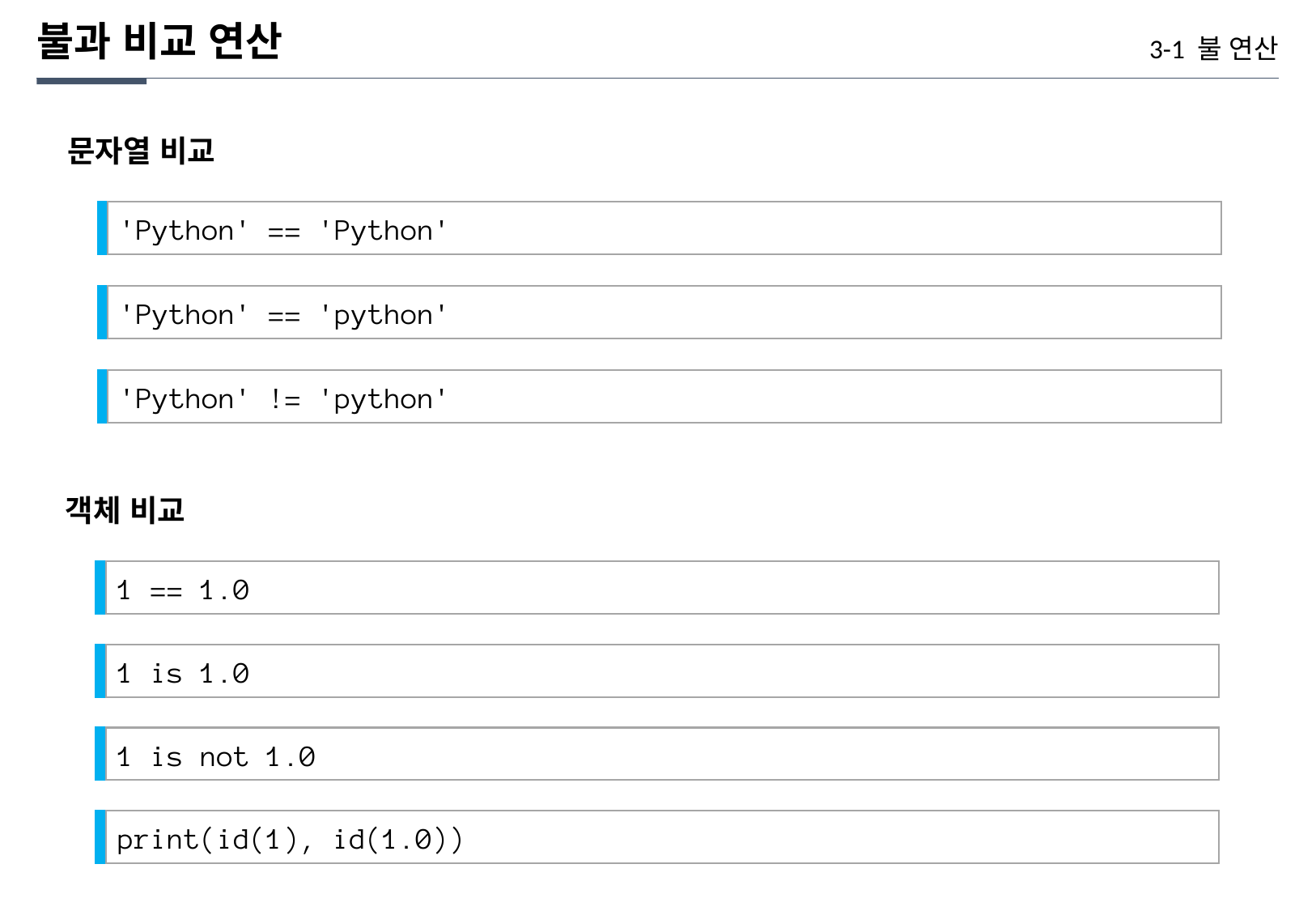

불과 비교 연산
3-1 불 연산
문자열 비교

'Python' == 'Python'

'Python' == 'python'

'Python' != 'python'
객체 비교

1 == 1.0

1 is 1.0

1 is not 1.0

print(id(1), id(1.0))